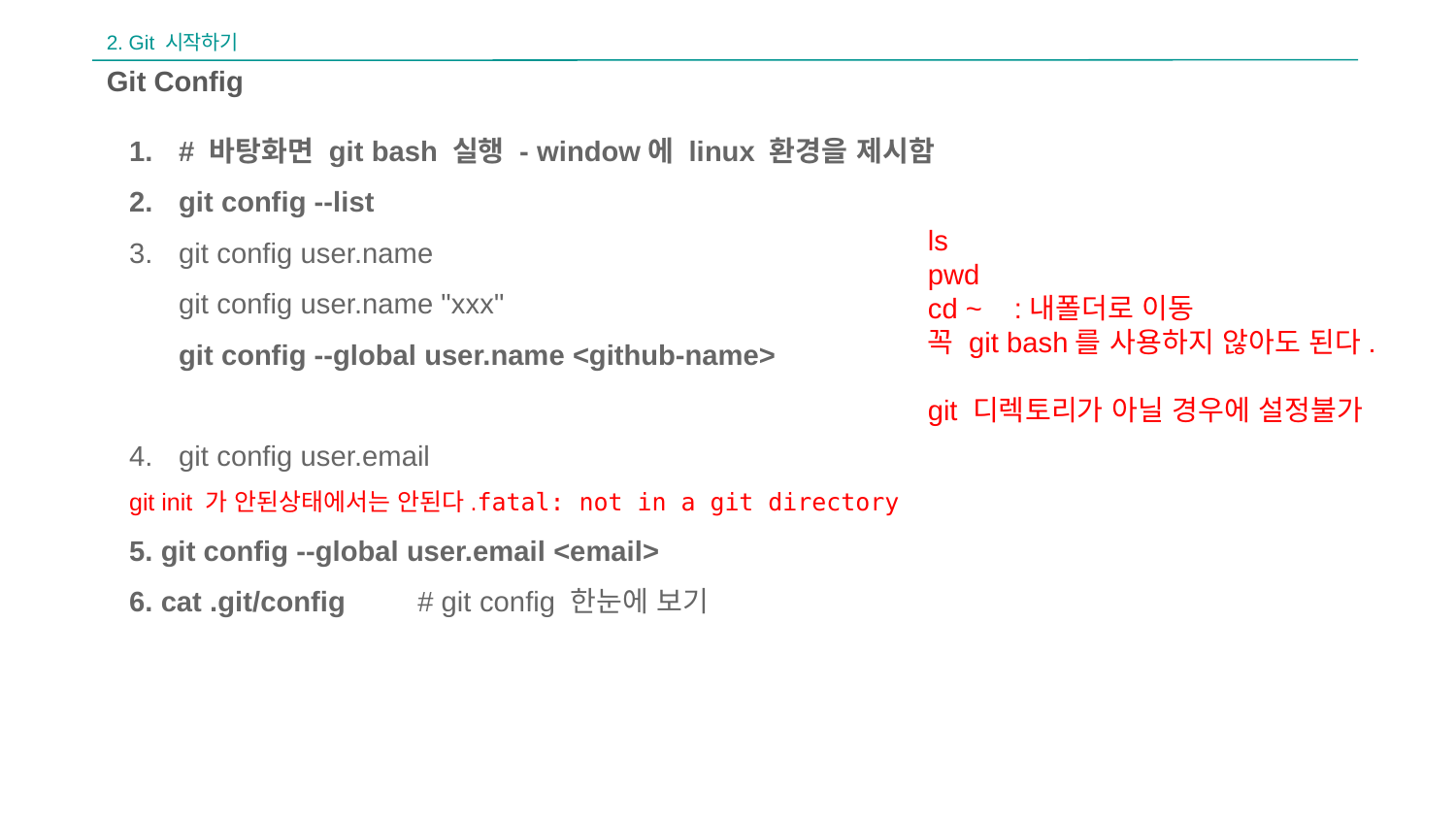

2. Git 시작하기
Git Config

# 바탕화면 git bash 실행 - window에 linux 환경을 제시함
git config --list
git config user.name
git config user.name "xxx"
git config --global user.name <github-name>
git config user.email
git init 가 안된상태에서는 안된다.fatal: not in a git directory
5. git config --global user.email <email>
6. cat .git/config         # git config 한눈에 보기

ls
pwd
cd ~    :내폴더로 이동
꼭 git bash를 사용하지 않아도 된다.

git 디렉토리가 아닐 경우에 설정불가